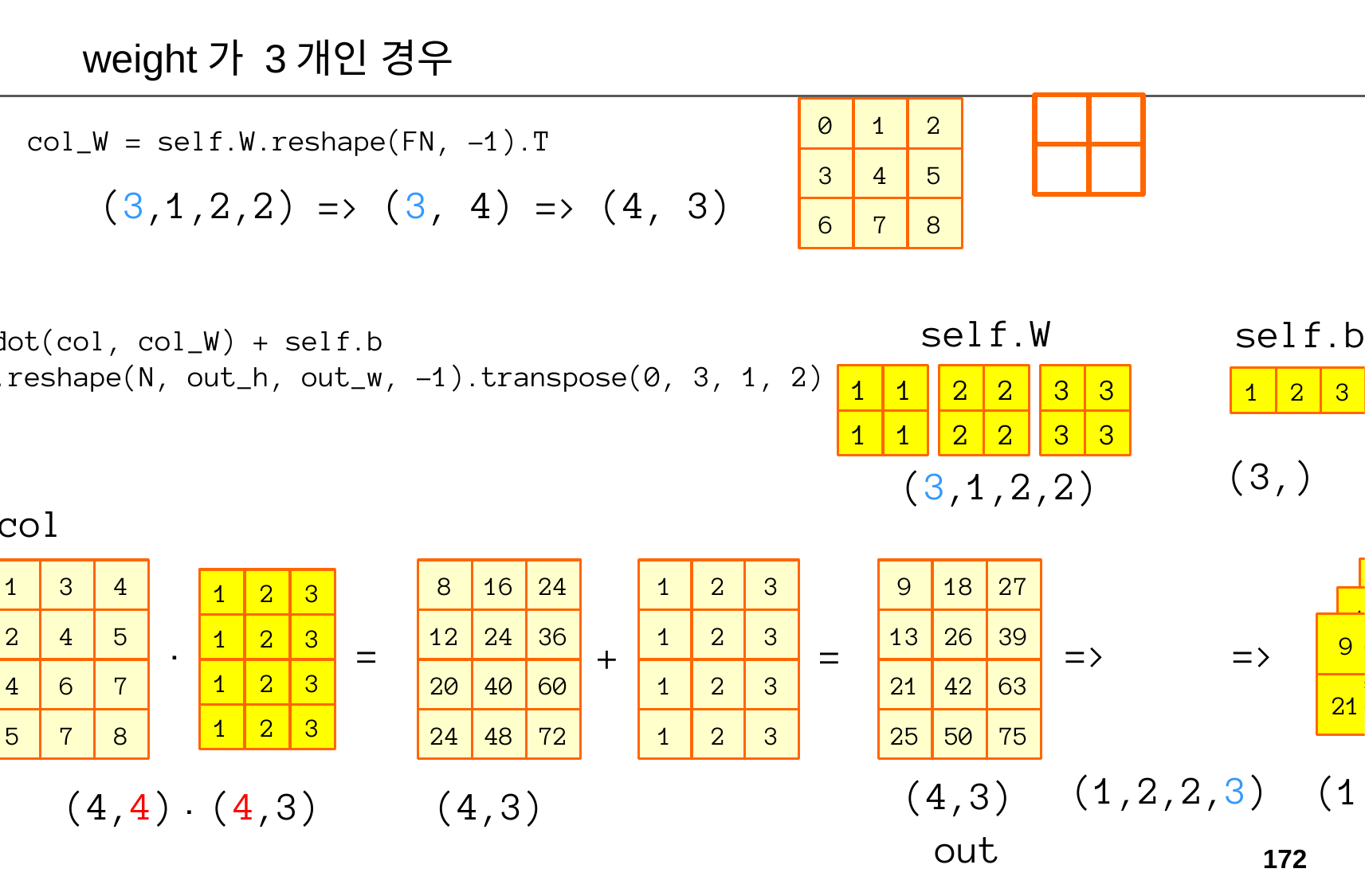

weight가 3개인 경우

0
1
2
col_W = self.W.reshape(FN, -1).T

3
4
5
(3,1,2,2) => (3, 4) => (4, 3)
6
7
8
self.W
self.b
out = np.dot(col, col_W) + self.b
out = out.reshape(N, out_h, out_w, -1).transpose(0, 3, 1, 2)
1
1
1
1
2
2
2
2
3
3
3
3
1
2
3
(3,)
(3,1,2,2)
col
24
36
60
72
0
1
3
4
8
12
20
24
16
24
40
48
24
36
60
72
1
2
3
9
13
21
25
18
26
42
50
27
39
63
75
1
2
3
16
24
40
48
1
2
4
5
1
2
3
9
13
21
25
.
1
2
3
=
=>
=>
=
+
3
4
6
7
1
2
3
1
2
3
1
2
3
4
5
7
8
1
2
3
(1,2,2,3)
(1,3,2,2)
(4,3)
.
(4,3)
(4,4)
(4,3)
out